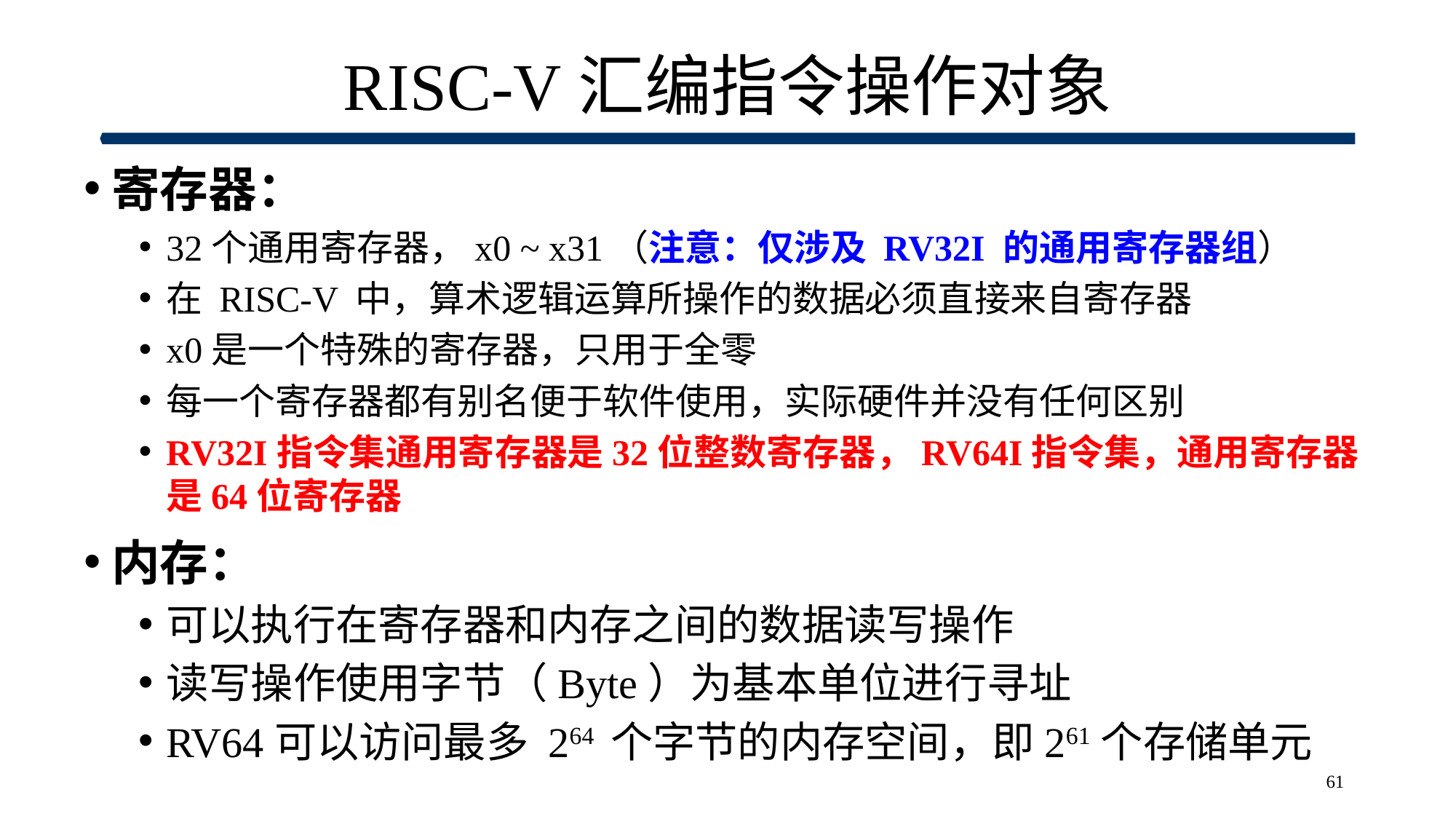

# RISC-V汇编指令操作对象
寄存器：
32个通用寄存器，x0 ~ x31（注意：仅涉及 RV32I 的通用寄存器组）
在 RISC-V 中，算术逻辑运算所操作的数据必须直接来自寄存器
x0是一个特殊的寄存器，只用于全零
每一个寄存器都有别名便于软件使用，实际硬件并没有任何区别
RV32I指令集通用寄存器是32位整数寄存器，RV64I指令集，通用寄存器是64位寄存器
内存：
可以执行在寄存器和内存之间的数据读写操作
读写操作使用字节（Byte）为基本单位进行寻址
RV64可以访问最多 264 个字节的内存空间，即261个存储单元
61